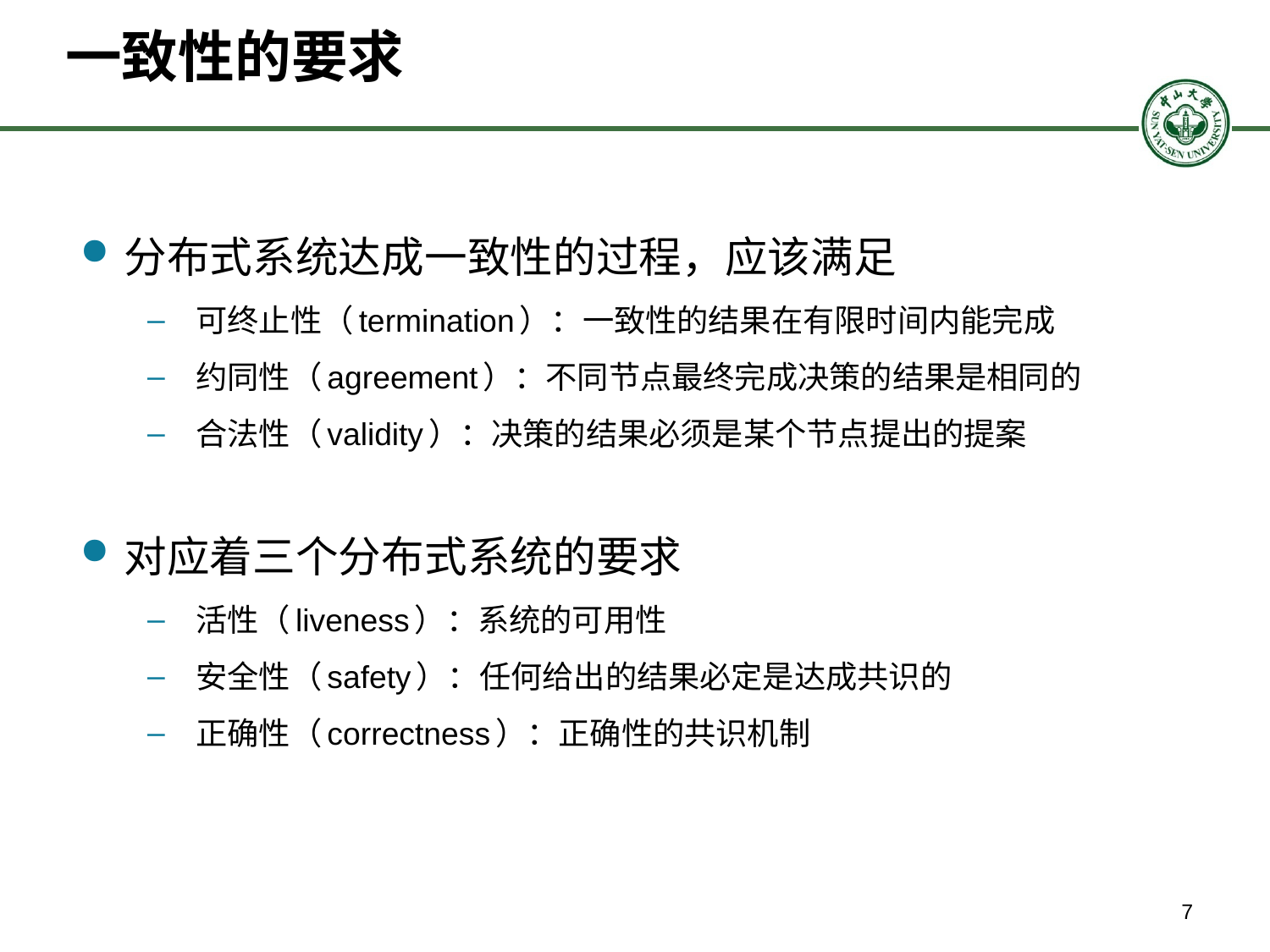

# 一致性的要求
分布式系统达成一致性的过程，应该满足
可终止性（termination）：一致性的结果在有限时间内能完成
约同性（agreement）：不同节点最终完成决策的结果是相同的
合法性（validity）：决策的结果必须是某个节点提出的提案

对应着三个分布式系统的要求
活性（liveness）：系统的可用性
安全性（safety）：任何给出的结果必定是达成共识的
正确性（correctness）：正确性的共识机制